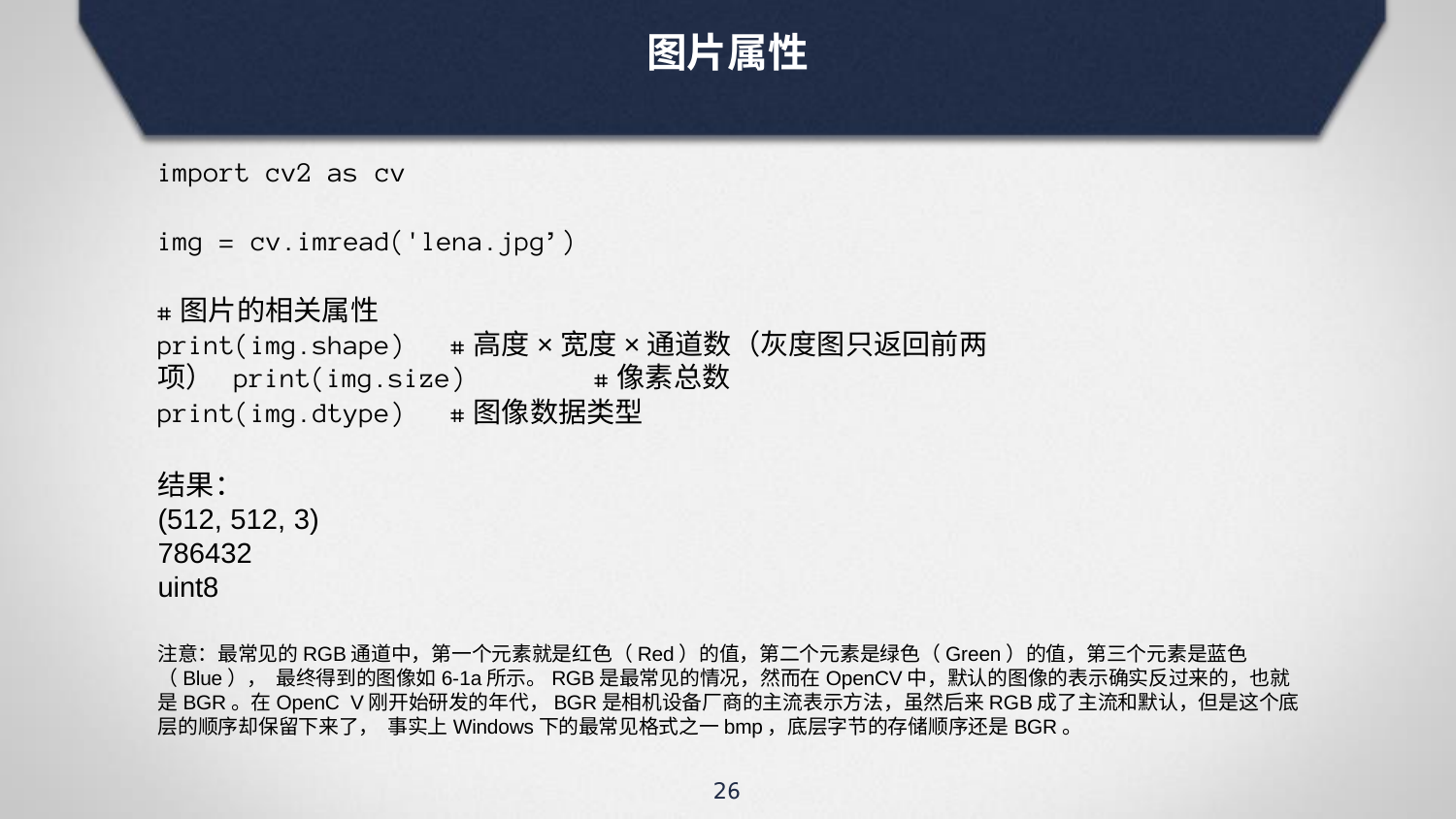

# 图片属性
import cv2 as cv

img = cv.imread('lena.jpg’)

#图片的相关属性
print(img.shape)	#高度×宽度×通道数（灰度图只返回前两项）  print(img.size)	#像素总数
print(img.dtype)	#图像数据类型

结果：
(512, 512, 3)
786432
uint8

注意：最常见的RGB通道中，第一个元素就是红色（Red）的值，第二个元素是绿色（Green）的值，第三个元素是蓝色（Blue），  最终得到的图像如6-1a所示。RGB是最常见的情况，然而在OpenCV中，默认的图像的表示确实反过来的，也就是BGR。在OpenC  V刚开始研发的年代，BGR是相机设备厂商的主流表示方法，虽然后来RGB成了主流和默认，但是这个底层的顺序却保留下来了，  事实上Windows下的最常见格式之一bmp，底层字节的存储顺序还是BGR。
26